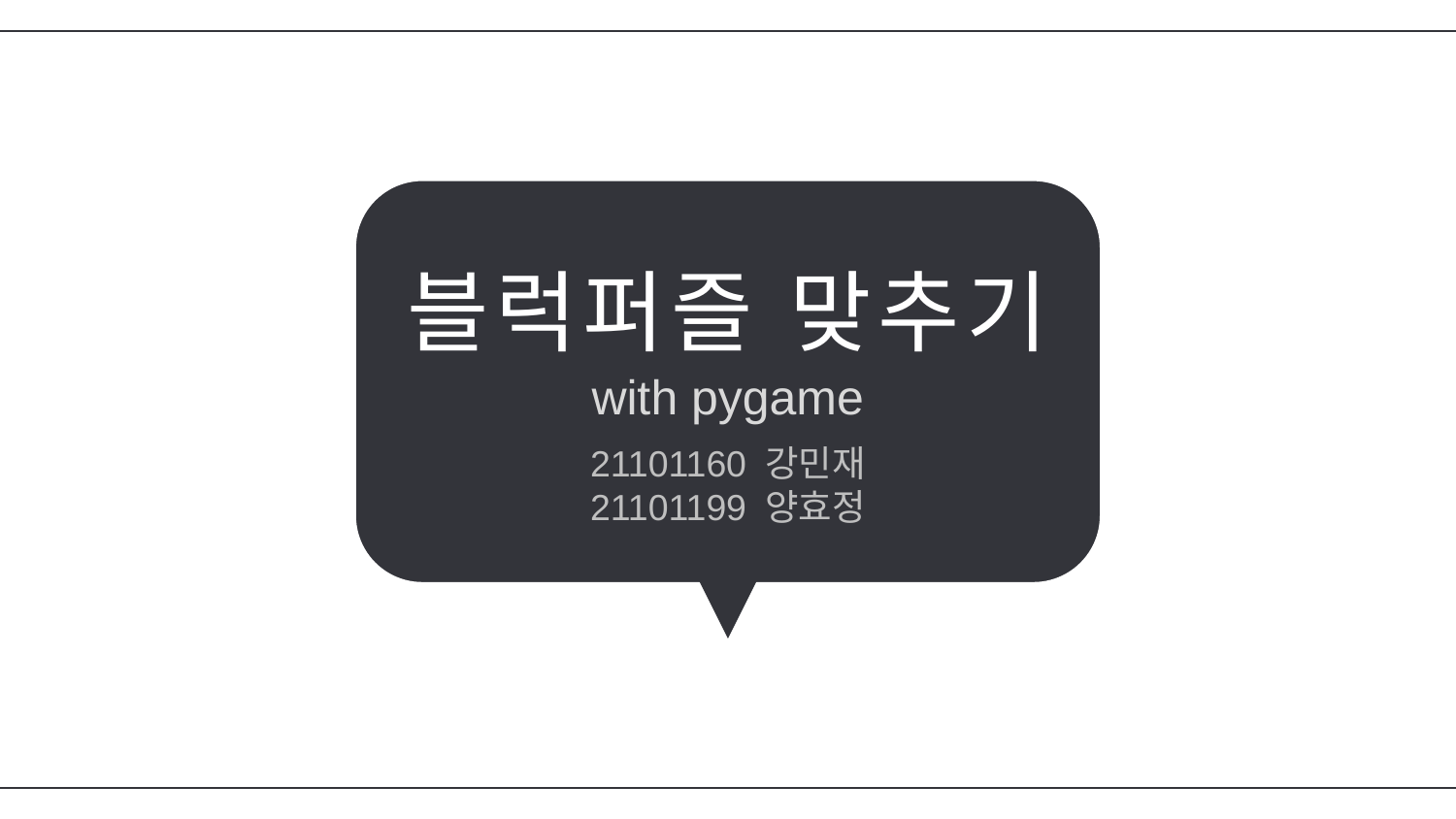

블럭퍼즐 맞추기
with pygame

21101160 강민재
21101199 양효정